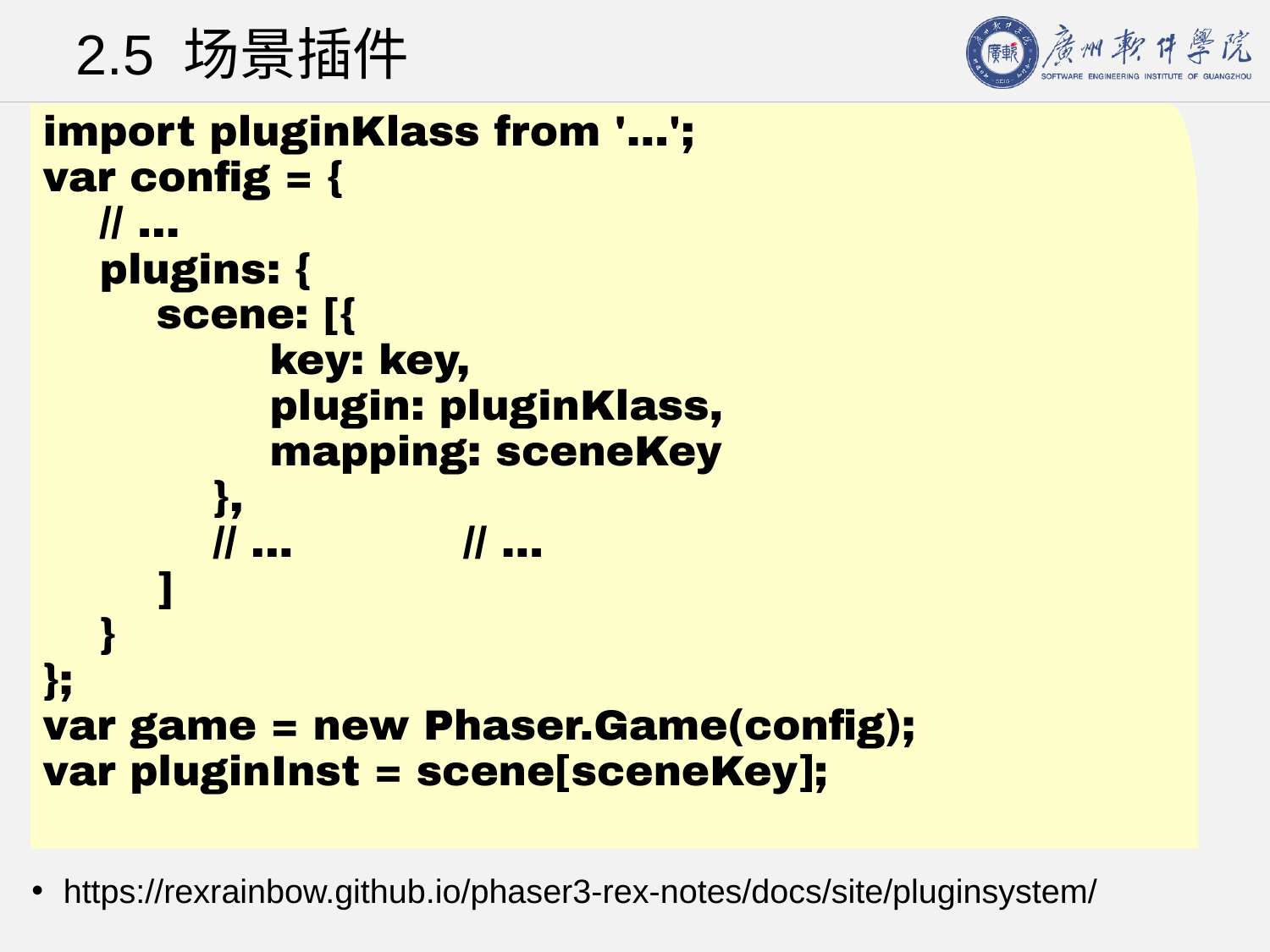

# 2.5 场景插件
import pluginKlass from '...';
var config = {
    // ...
    plugins: {
        scene: [{
                key: key,
                plugin: pluginKlass,
                mapping: sceneKey
            },
            // ...            // ...
        ]
    }
};
var game = new Phaser.Game(config);
var pluginInst = scene[sceneKey];
https://rexrainbow.github.io/phaser3-rex-notes/docs/site/pluginsystem/